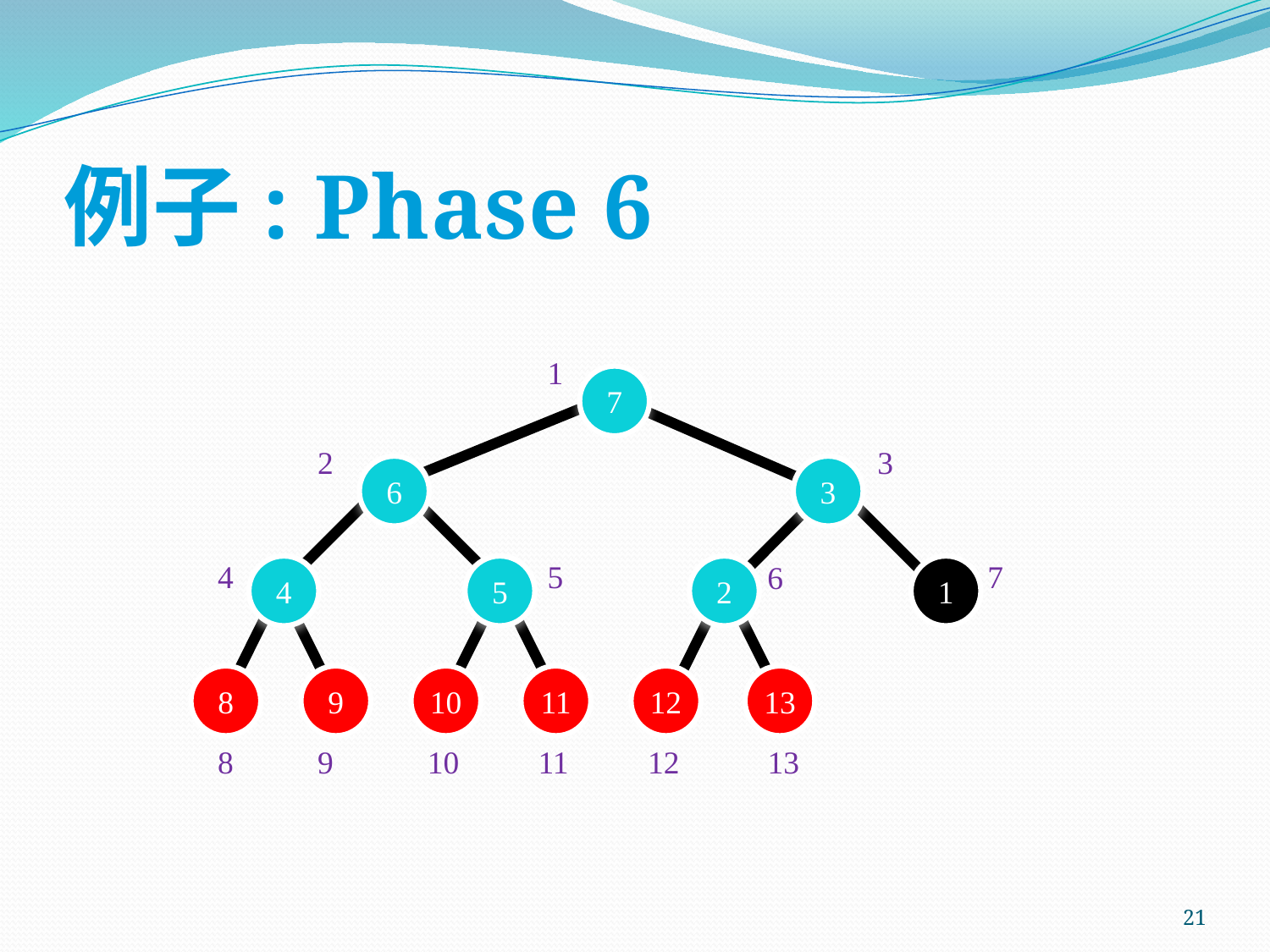

# 例子: Phase 6
1
7

2
3
6
3

4
5
7
6
4
5
2
1

8
9
10
11
12
13
8
9
10
11
12
13
21